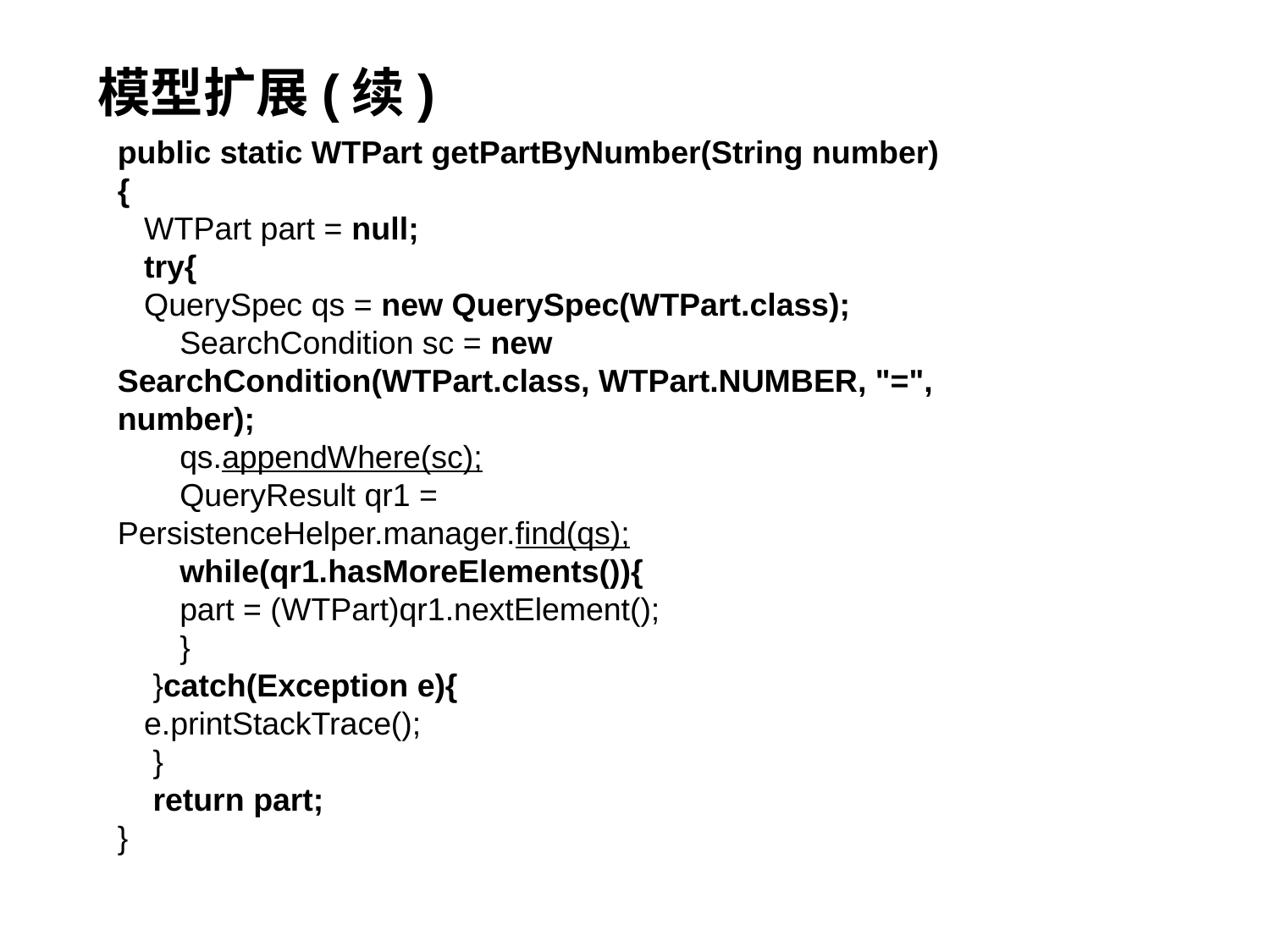

# 模型扩展(续)
public static WTPart getPartByNumber(String number){
   WTPart part = null;
   try{
   QuerySpec qs = new QuerySpec(WTPart.class);
       SearchCondition sc = new SearchCondition(WTPart.class, WTPart.NUMBER, "=", number);
       qs.appendWhere(sc);
       QueryResult qr1 = PersistenceHelper.manager.find(qs);
       while(qr1.hasMoreElements()){
       part = (WTPart)qr1.nextElement();
       }
    }catch(Exception e){
   e.printStackTrace();
    }
    return part;
}